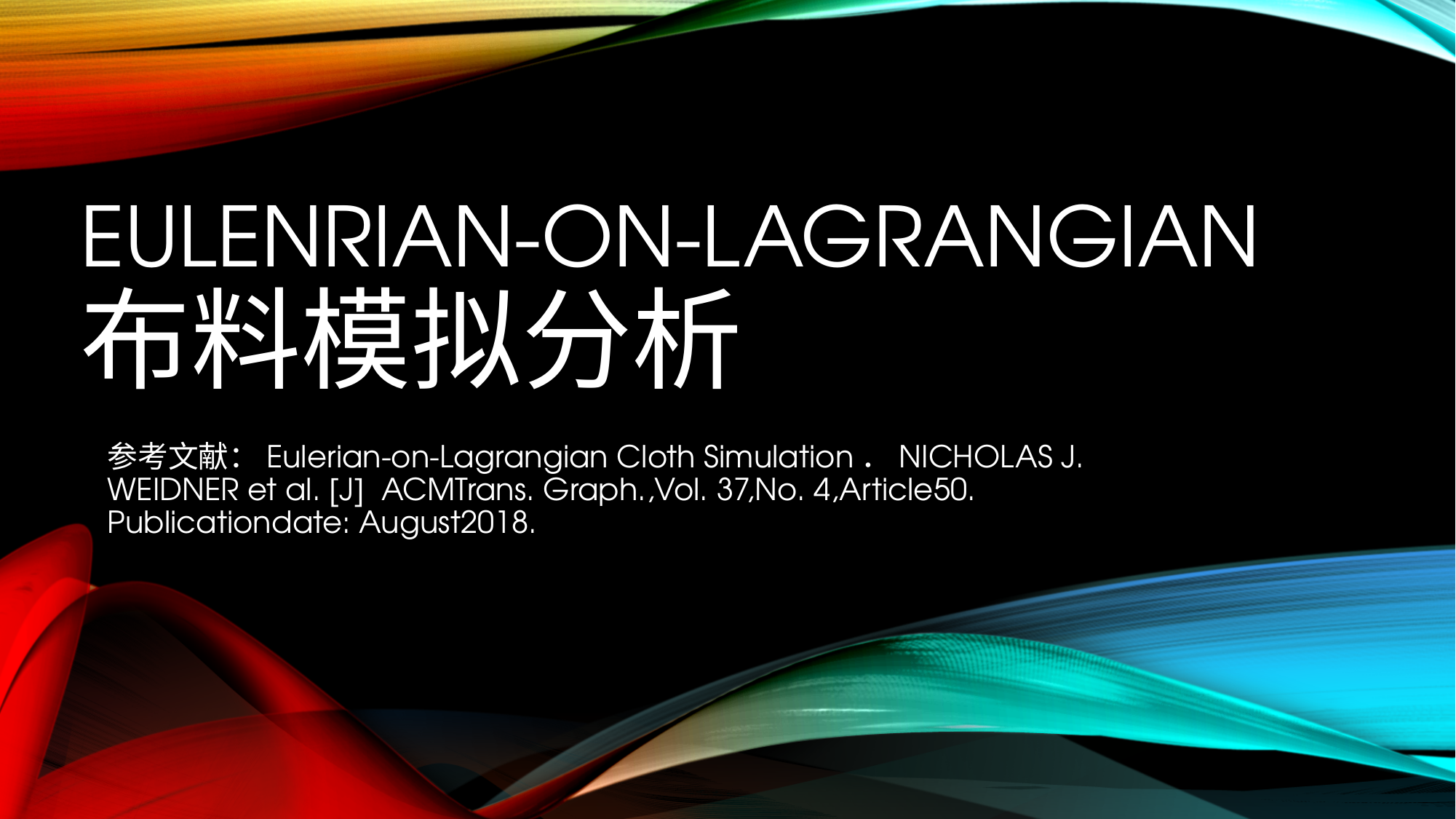

# Eulenrian-on-Lagrangian 布料模拟分析
参考文献：Eulerian-on-Lagrangian Cloth Simulation．NICHOLAS J. WEIDNER et al. [J]  ACMTrans. Graph.,Vol. 37,No. 4,Article50. Publicationdate: August2018.